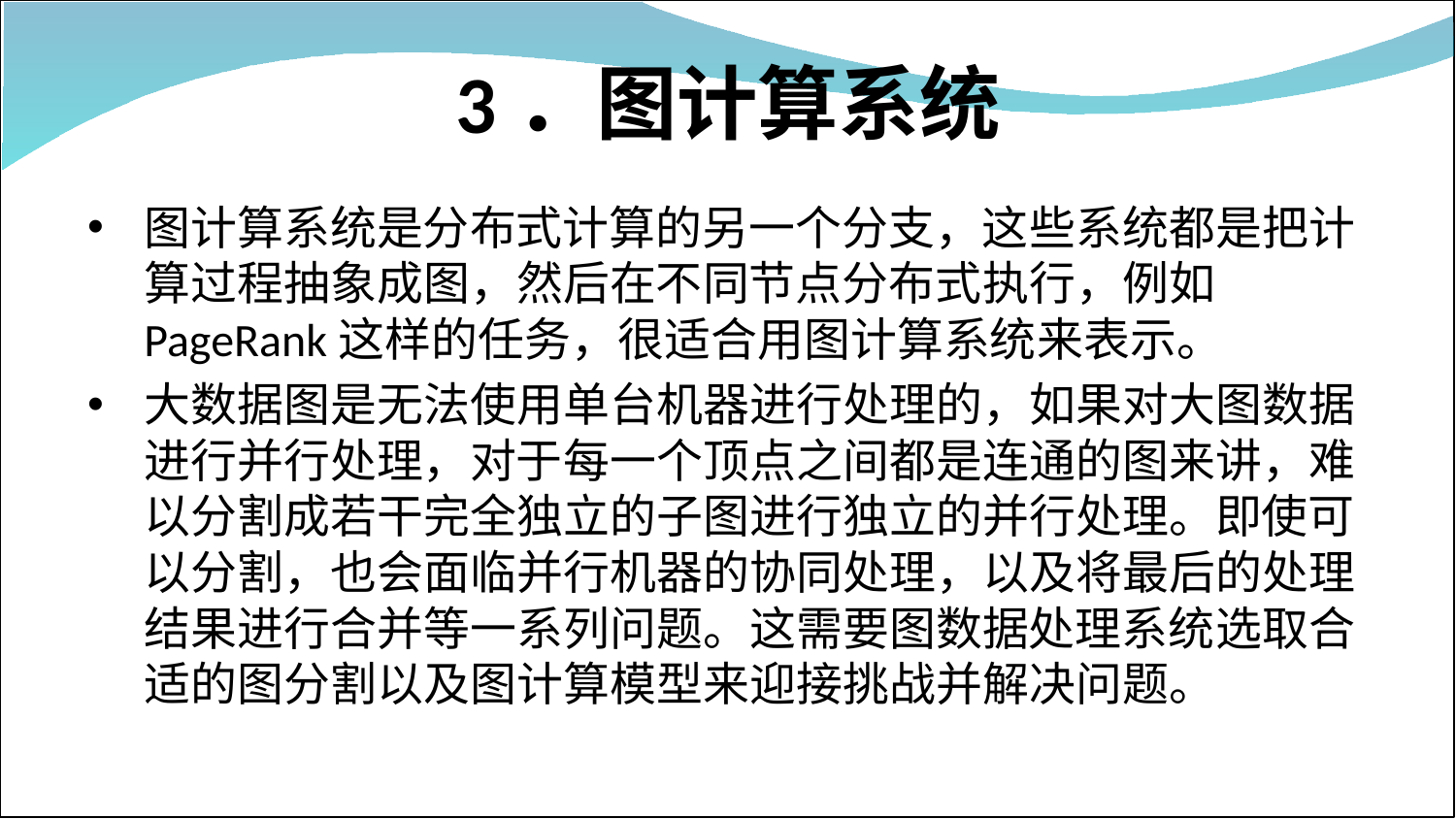

# 3．图计算系统
图计算系统是分布式计算的另一个分支，这些系统都是把计算过程抽象成图，然后在不同节点分布式执行，例如PageRank这样的任务，很适合用图计算系统来表示。
大数据图是无法使用单台机器进行处理的，如果对大图数据进行并行处理，对于每一个顶点之间都是连通的图来讲，难以分割成若干完全独立的子图进行独立的并行处理。即使可以分割，也会面临并行机器的协同处理，以及将最后的处理结果进行合并等一系列问题。这需要图数据处理系统选取合适的图分割以及图计算模型来迎接挑战并解决问题。